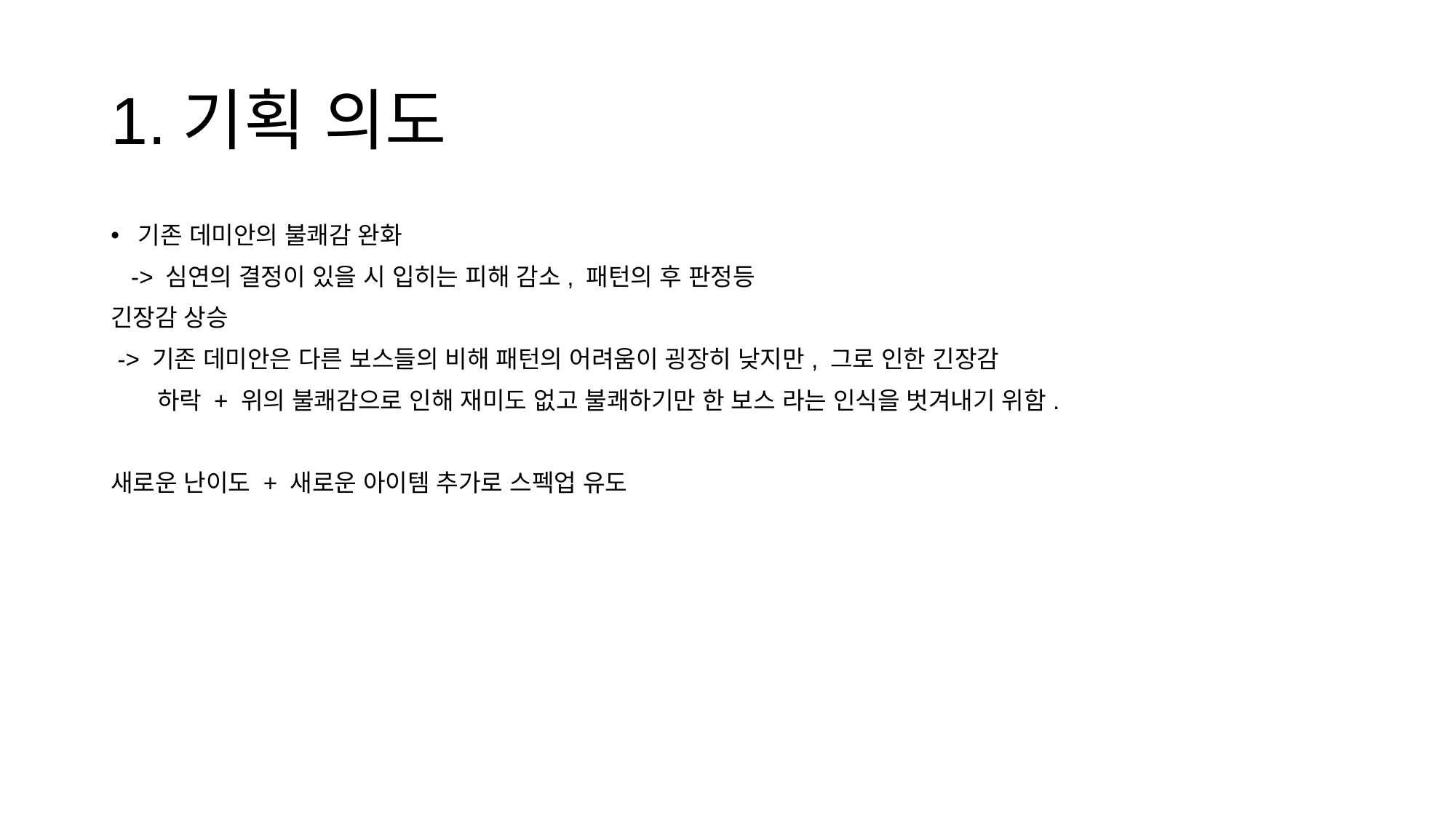

# 1.기획 의도
기존 데미안의 불쾌감 완화
   -> 심연의 결정이 있을 시 입히는 피해 감소, 패턴의 후 판정등
긴장감 상승
 -> 기존 데미안은 다른 보스들의 비해 패턴의 어려움이 굉장히 낮지만, 그로 인한 긴장감
      하락 + 위의 불쾌감으로 인해 재미도 없고 불쾌하기만 한 보스 라는 인식을 벗겨내기 위함.

새로운 난이도 + 새로운 아이템 추가로 스펙업 유도